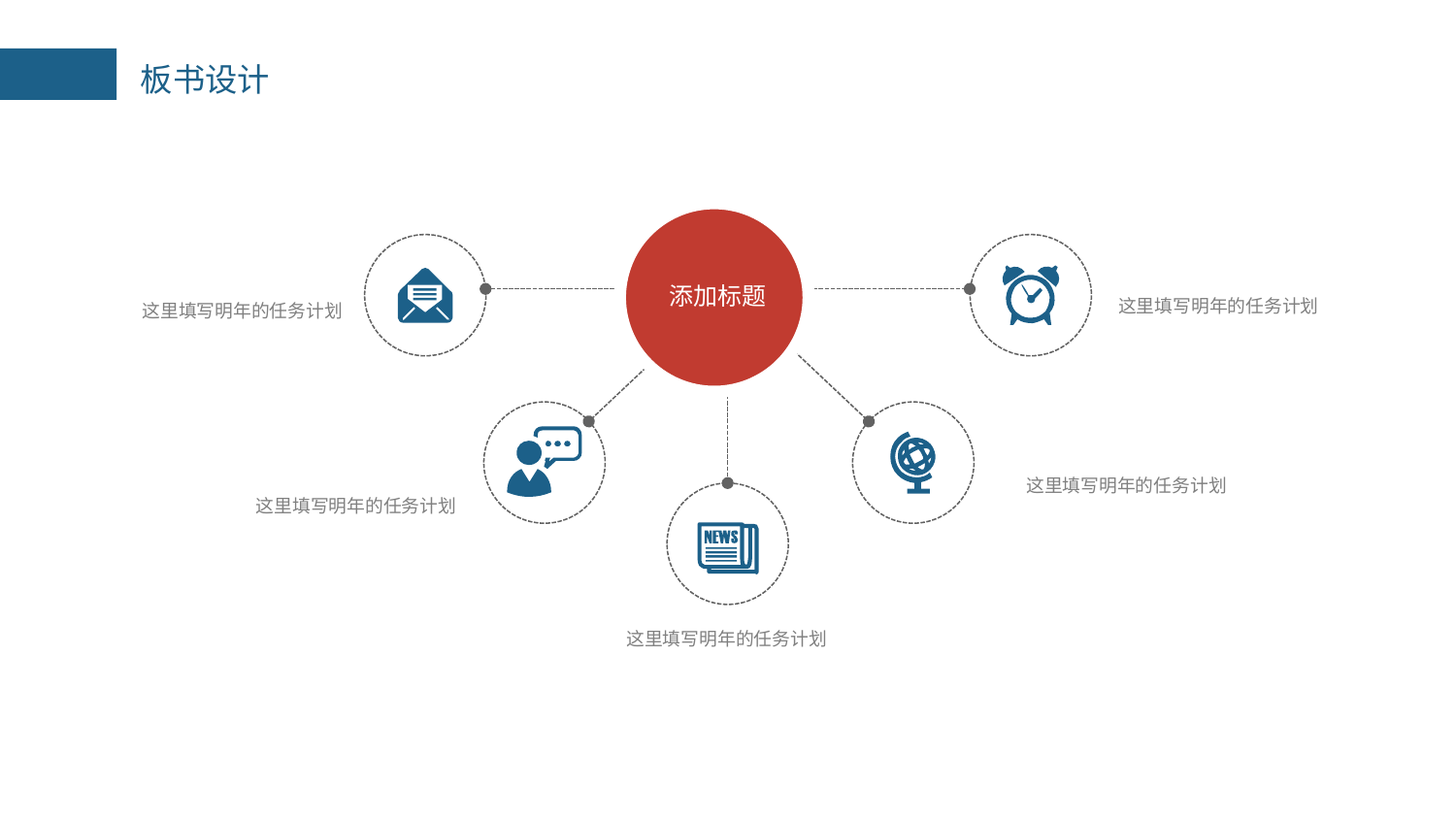

添加标题
这里填写明年的任务计划
这里填写明年的任务计划

这里填写明年的任务计划
这里填写明年的任务计划

这里填写明年的任务计划
延迟符号